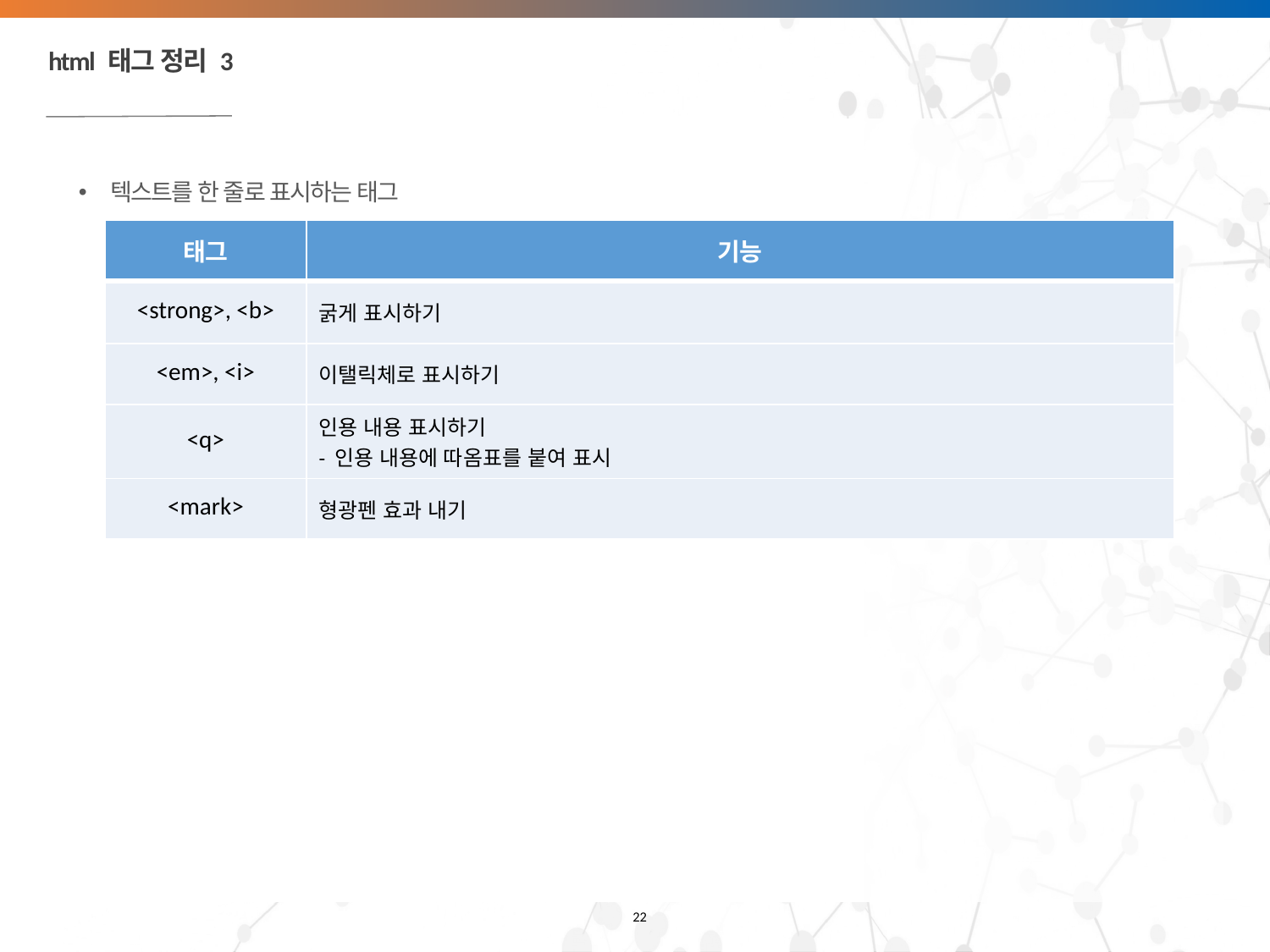

# html 태그 정리 3

텍스트를 한 줄로 표시하는 태그

| 태그 | 기능 |
| --- | --- |
| <strong>, <b> | 굵게 표시하기 |
| <em>, <i> | 이탤릭체로 표시하기 |
| <q> | 인용 내용 표시하기 - 인용 내용에 따옴표를 붙여 표시 |
| <mark> | 형광펜 효과 내기 |
22